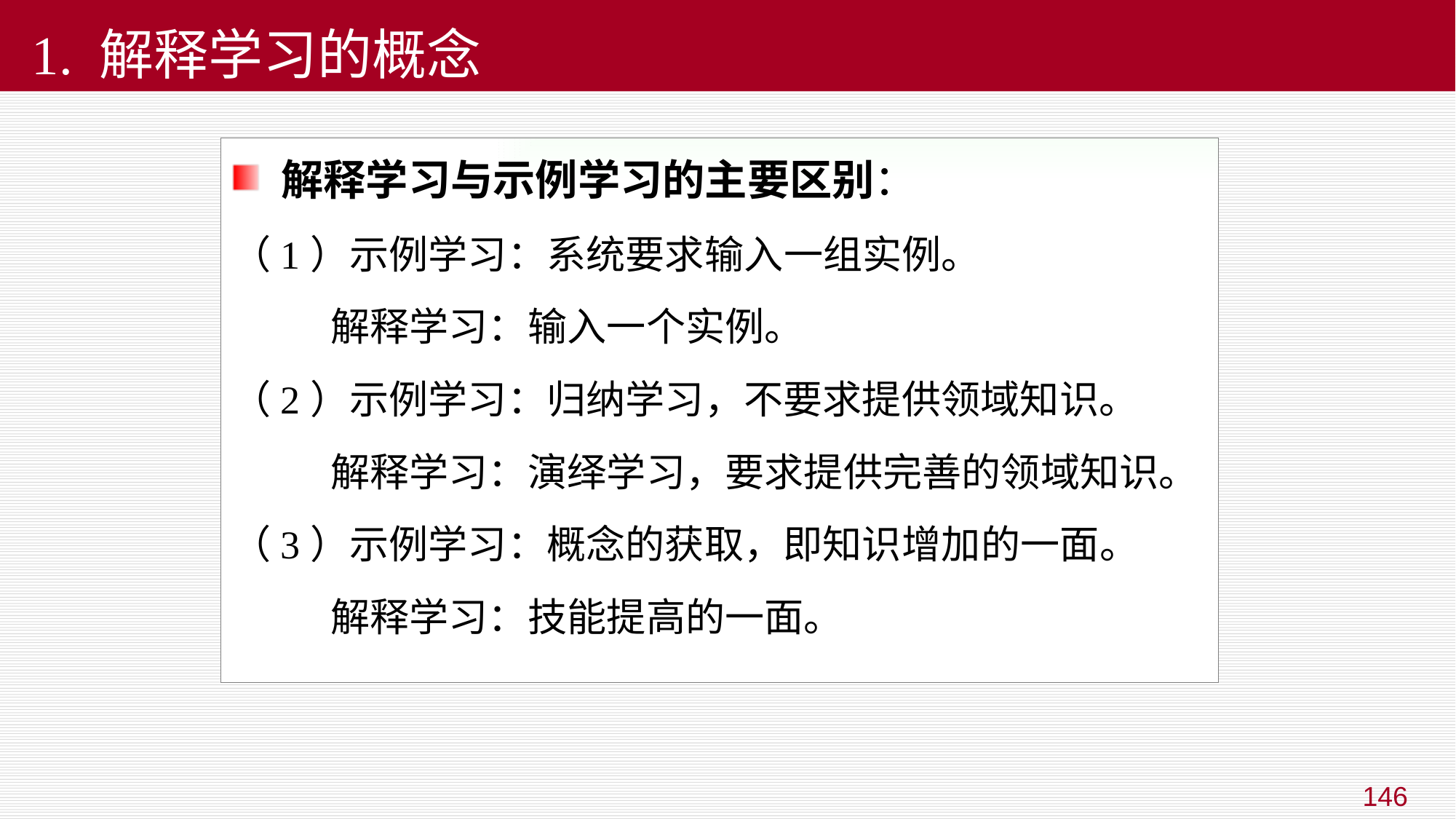

# 1. 解释学习的概念
 解释学习与示例学习的主要区别：
（1）示例学习：系统要求输入一组实例。
          解释学习：输入一个实例。
（2）示例学习：归纳学习，不要求提供领域知识。
          解释学习：演绎学习，要求提供完善的领域知识。
（3）示例学习：概念的获取，即知识增加的一面。
          解释学习：技能提高的一面。
146